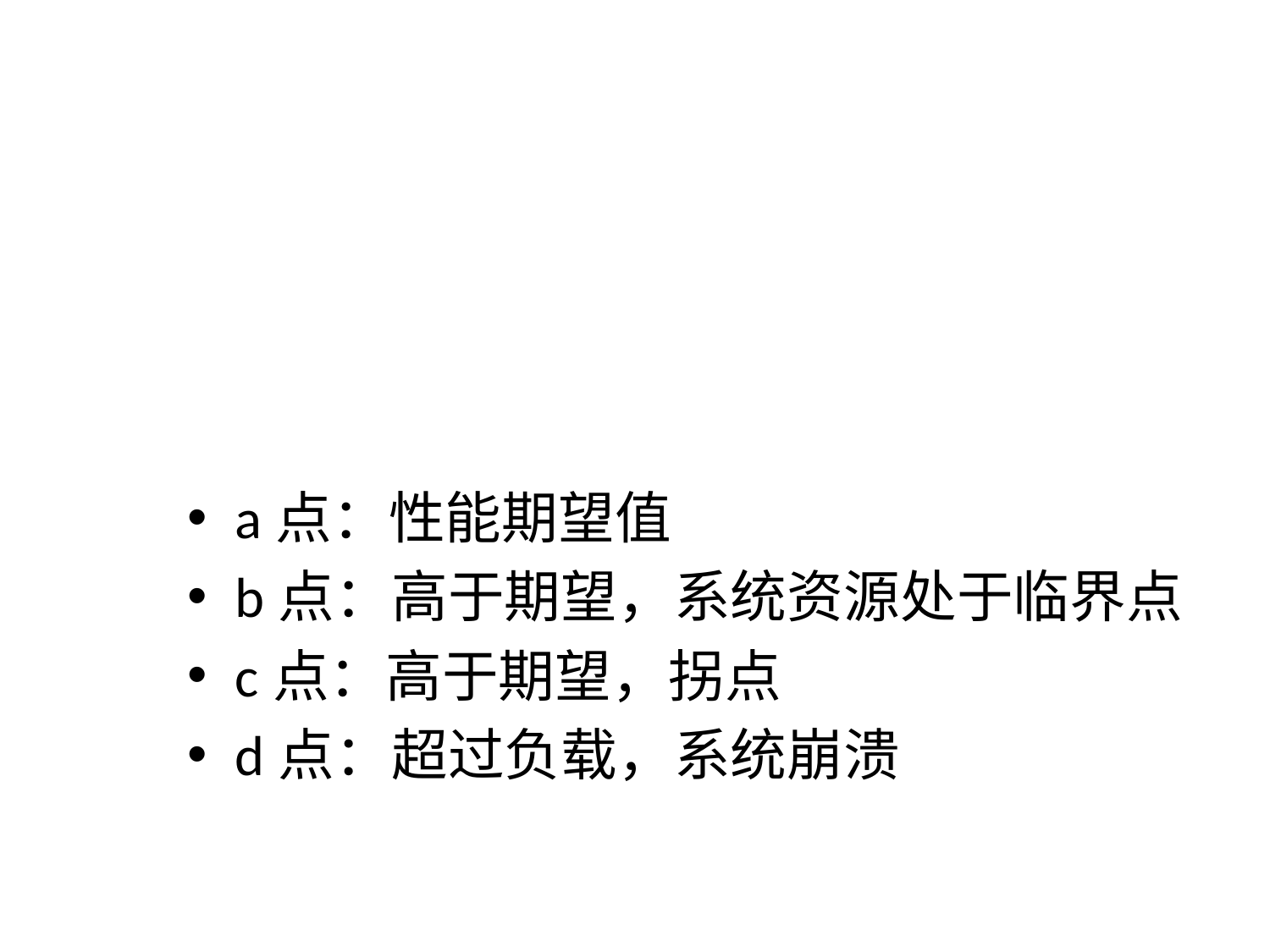

#
a点：性能期望值
b点：高于期望，系统资源处于临界点
c点：高于期望，拐点
d点：超过负载，系统崩溃